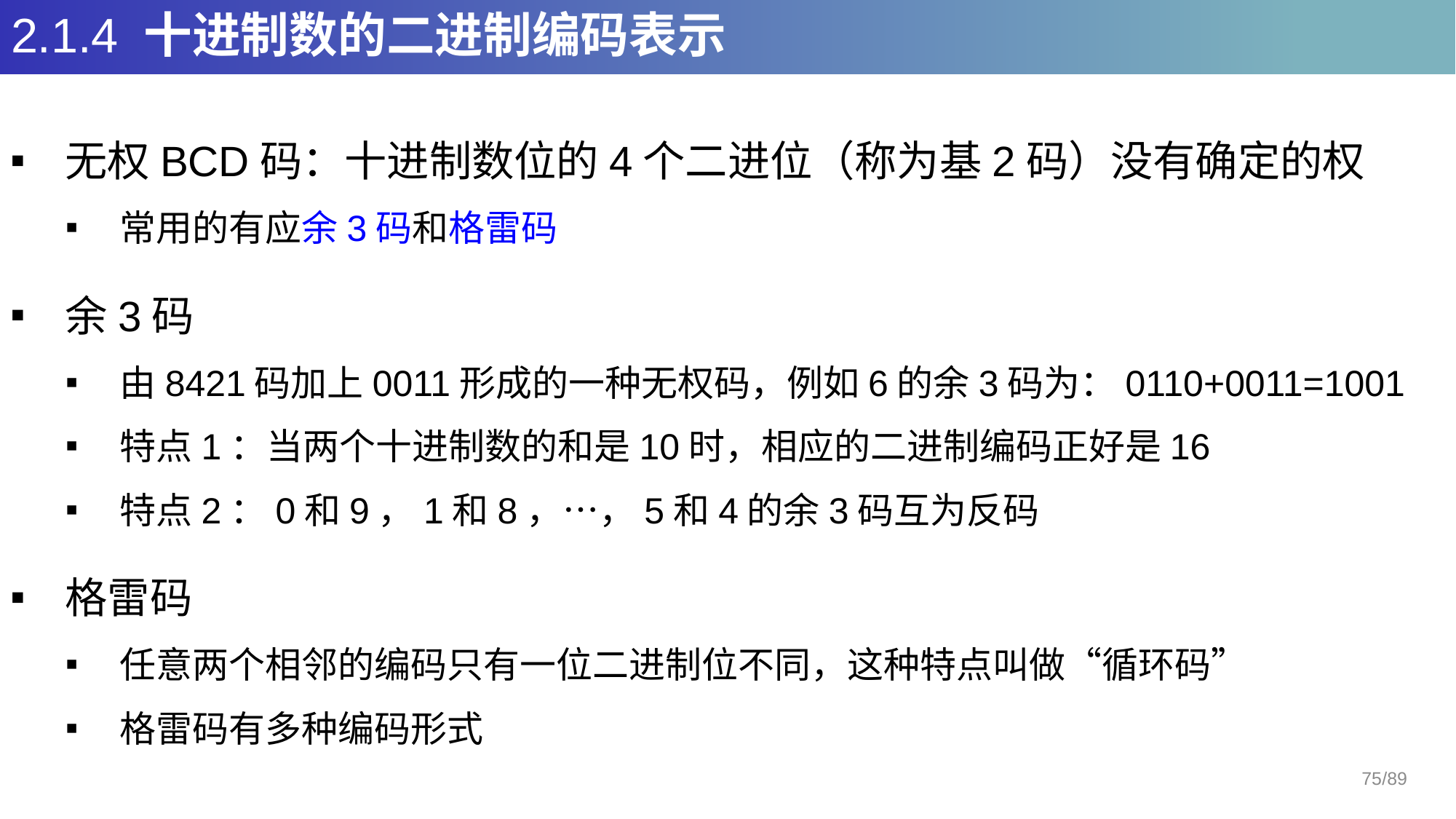

# 2.1.4 十进制数的二进制编码表示
无权BCD码：十进制数位的4个二进位（称为基2码）没有确定的权
常用的有应余3码和格雷码
余3码
由8421码加上0011形成的一种无权码，例如6的余3码为：0110+0011=1001
特点1：当两个十进制数的和是10时，相应的二进制编码正好是16
特点2：0和9，1和8，…，5和4的余3码互为反码
格雷码
任意两个相邻的编码只有一位二进制位不同，这种特点叫做“循环码”
格雷码有多种编码形式
75/89